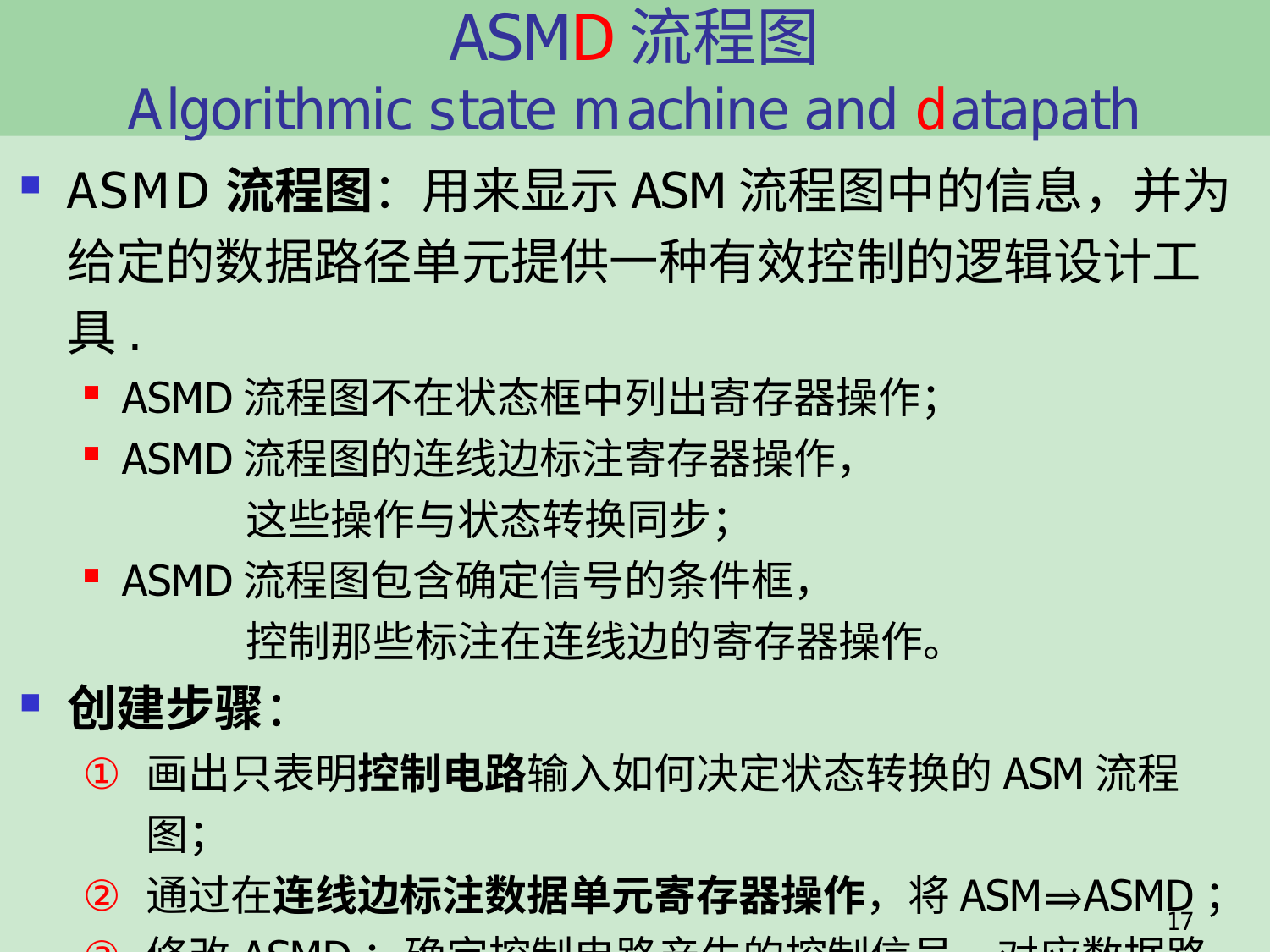

# ASMD流程图 Algorithmic state machine and datapath
ASMD流程图：用来显示ASM流程图中的信息，并为给定的数据路径单元提供一种有效控制的逻辑设计工具.
ASMD流程图不在状态框中列出寄存器操作；
ASMD流程图的连线边标注寄存器操作，
             这些操作与状态转换同步；
ASMD流程图包含确定信号的条件框，
             控制那些标注在连线边的寄存器操作。
创建步骤：
画出只表明控制电路输入如何决定状态转换的ASM流程图；
通过在连线边标注数据单元寄存器操作，将ASM⇒ASMD；
修改ASMD：确定控制电路产生的控制信号，对应数据路径单元中的寄存器操作。插入 条件框
17